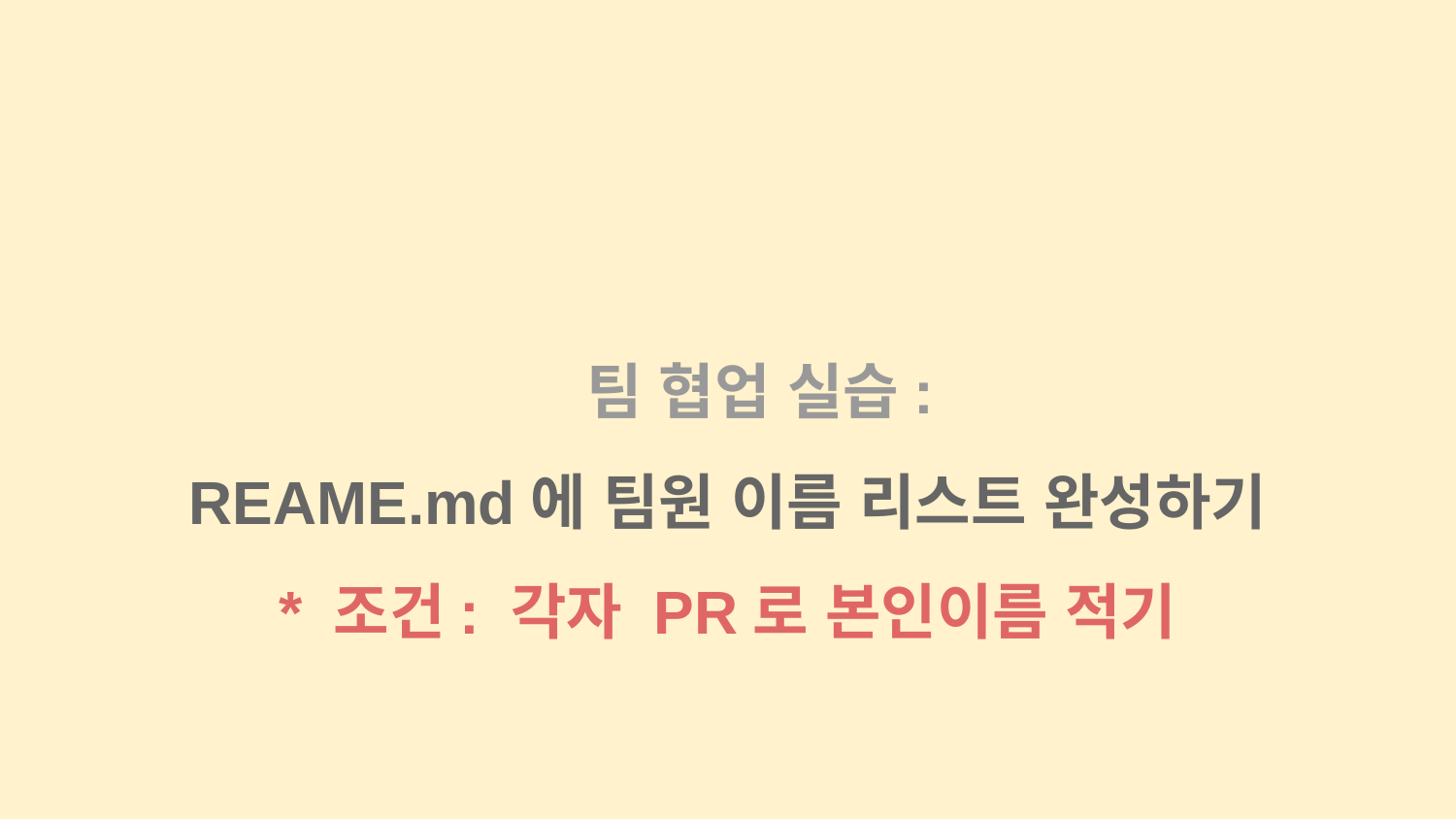

팀 협업 실습:
REAME.md에 팀원 이름 리스트 완성하기
* 조건: 각자 PR로 본인이름 적기